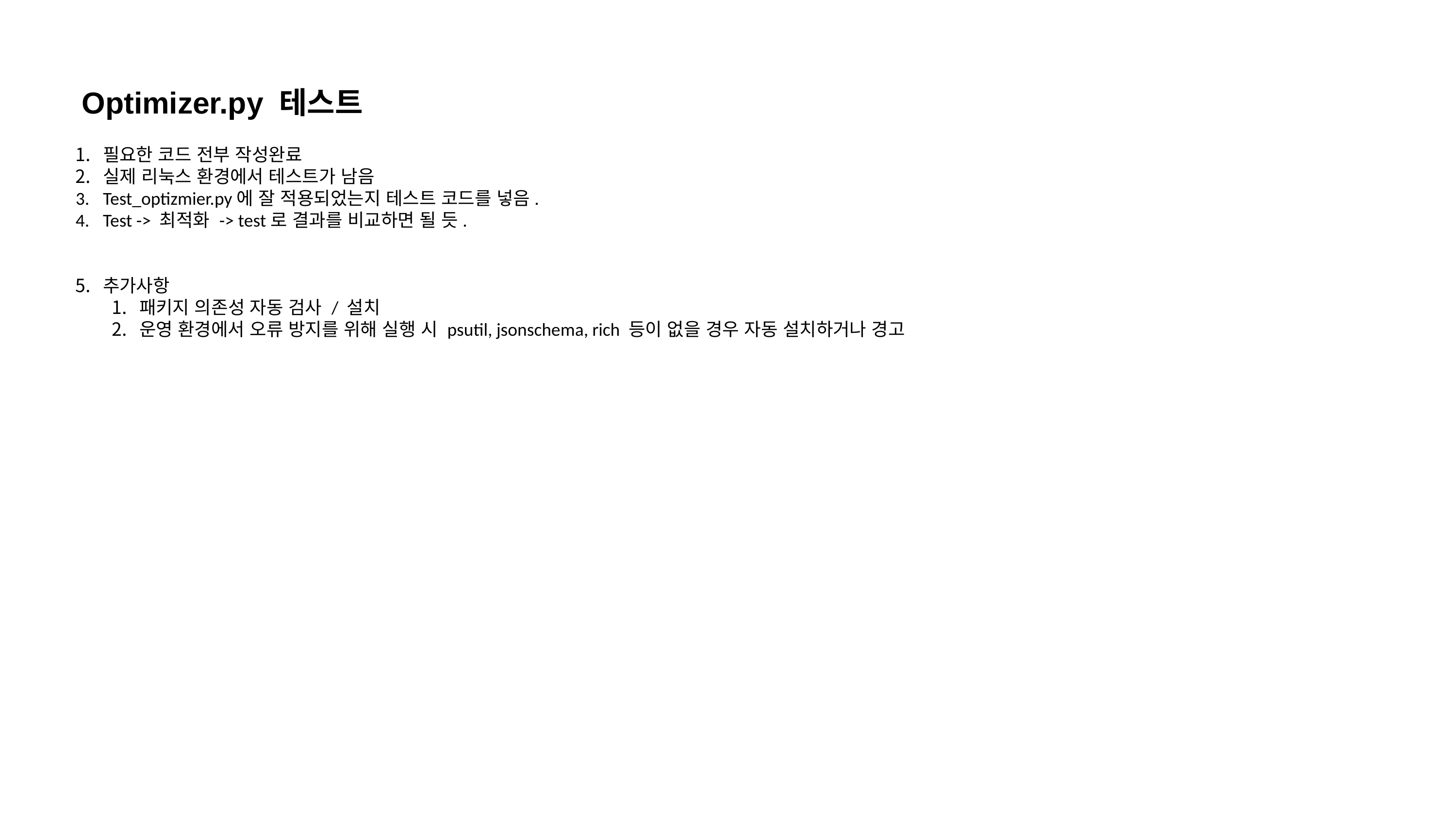

Optimizer.py 테스트
필요한 코드 전부 작성완료
실제 리눅스 환경에서 테스트가 남음
Test_optizmier.py에 잘 적용되었는지 테스트 코드를 넣음.
Test -> 최적화 -> test로 결과를 비교하면 될 듯.

추가사항
패키지 의존성 자동 검사 / 설치
운영 환경에서 오류 방지를 위해 실행 시 psutil, jsonschema, rich 등이 없을 경우 자동 설치하거나 경고